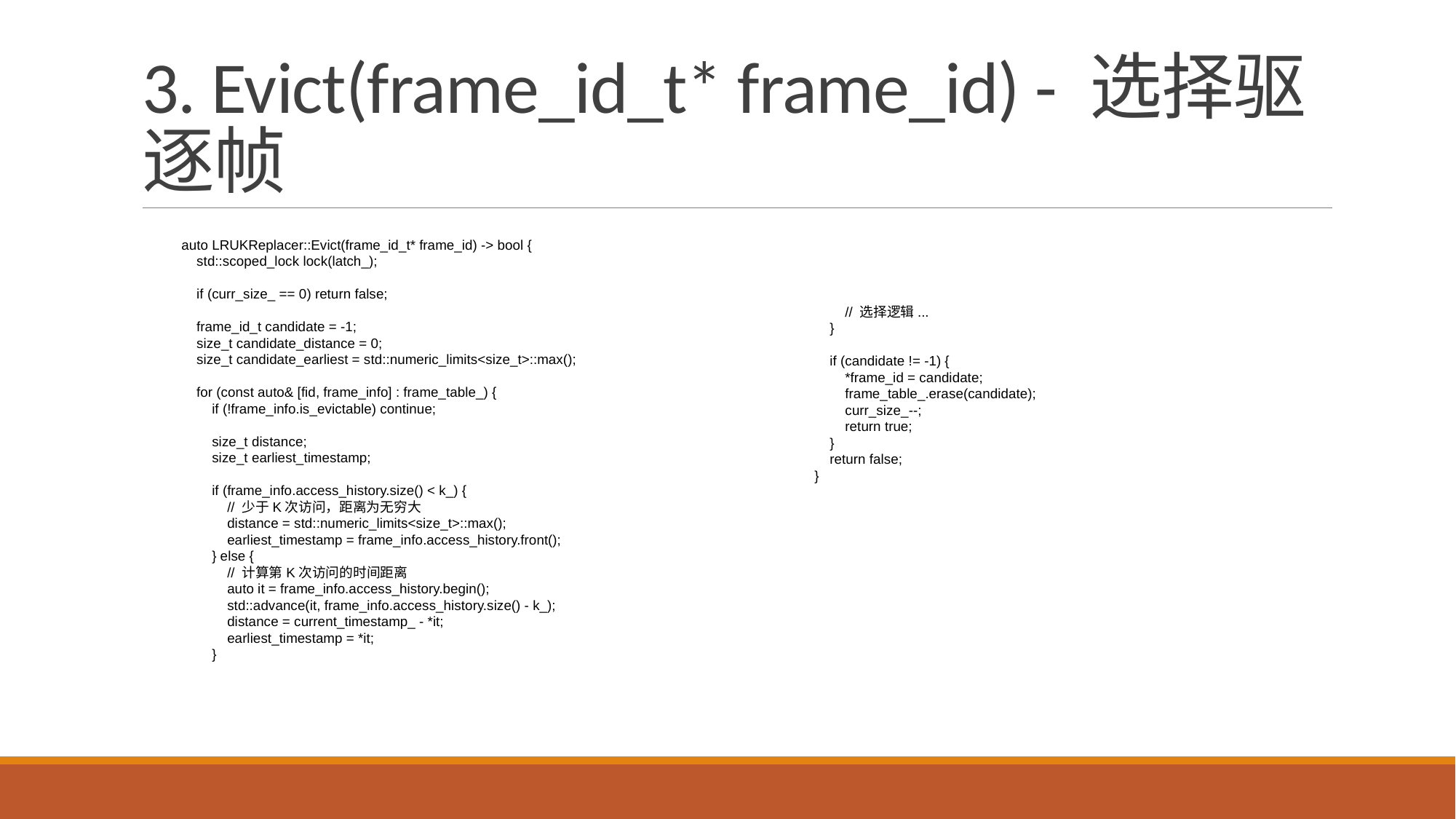

# 3. Evict(frame_id_t* frame_id) - 选择驱逐帧
auto LRUKReplacer::Evict(frame_id_t* frame_id) -> bool {
    std::scoped_lock lock(latch_);

    if (curr_size_ == 0) return false;

    frame_id_t candidate = -1;
    size_t candidate_distance = 0;
    size_t candidate_earliest = std::numeric_limits<size_t>::max();

    for (const auto& [fid, frame_info] : frame_table_) {
        if (!frame_info.is_evictable) continue;

        size_t distance;
        size_t earliest_timestamp;

        if (frame_info.access_history.size() < k_) {
            // 少于K次访问，距离为无穷大
            distance = std::numeric_limits<size_t>::max();
            earliest_timestamp = frame_info.access_history.front();
        } else {
            // 计算第K次访问的时间距离
            auto it = frame_info.access_history.begin();
            std::advance(it, frame_info.access_history.size() - k_);
            distance = current_timestamp_ - *it;
            earliest_timestamp = *it;
        }

        // 选择逻辑...
    }

    if (candidate != -1) {
        *frame_id = candidate;
        frame_table_.erase(candidate);
        curr_size_--;
        return true;
    }
    return false;
}